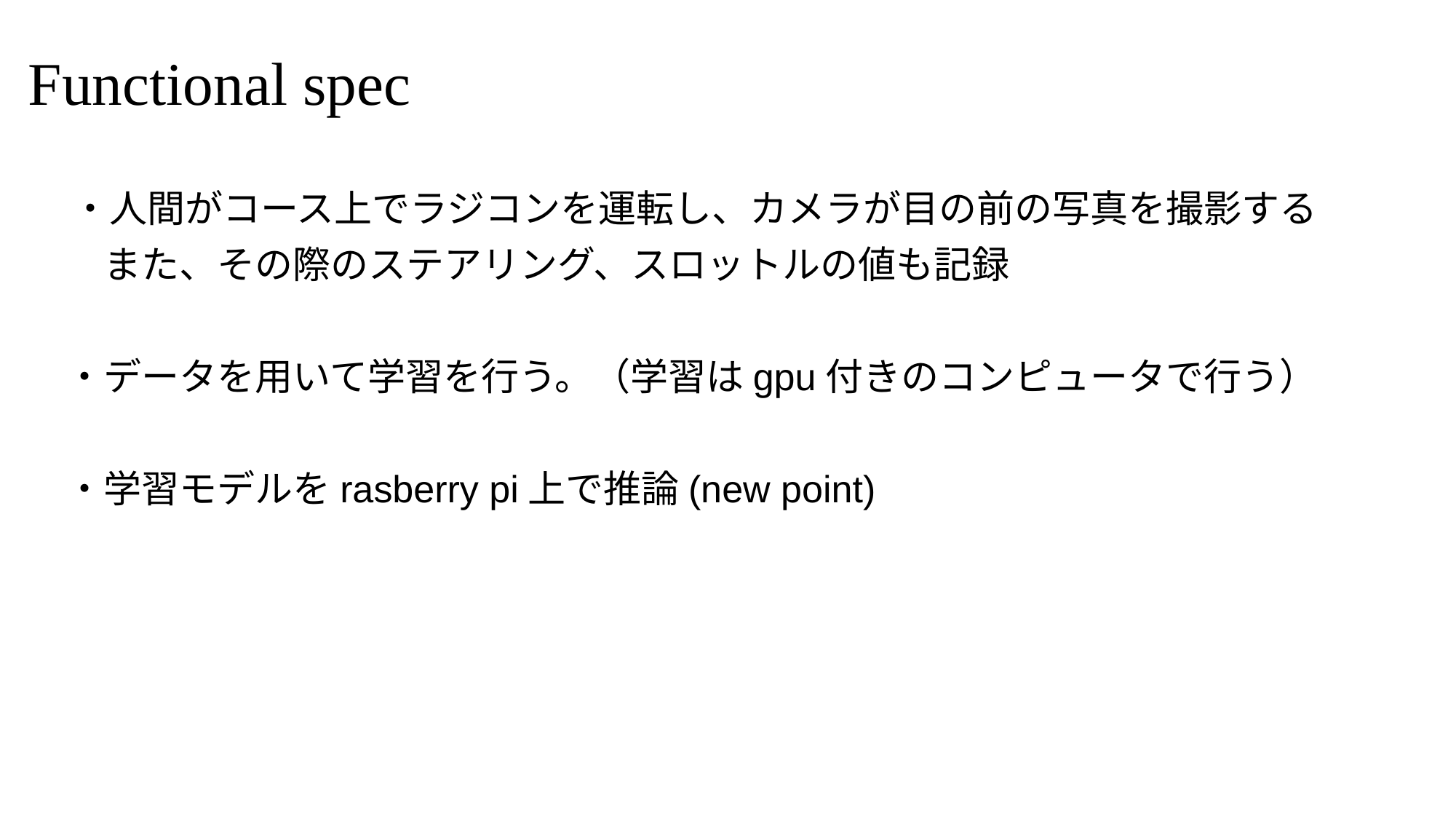

Functional spec

    ・人間がコース上でラジコンを運転し、カメラが目の前の写真を撮影する
　　また、その際のステアリング、スロットルの値も記録

　・データを用いて学習を行う。（学習はgpu付きのコンピュータで行う）

　・学習モデルをrasberry pi上で推論(new point)